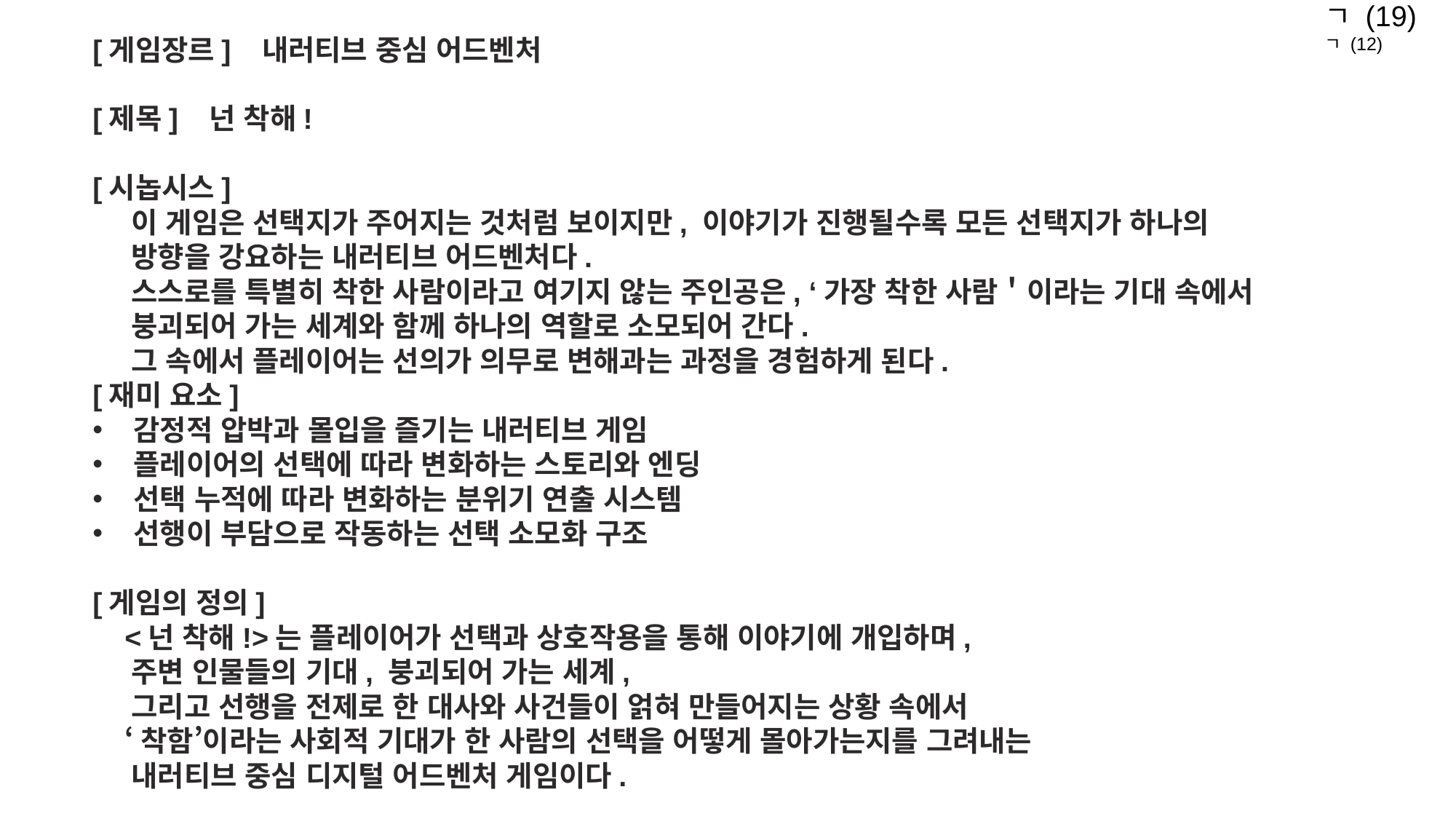

글자 크기
ㄱ (35)
ㄱ (19)
ㄱ (12)
[강의에서 배운 내용을 바탕으로 작업 중인 페이지]
[게임장르]   내러티브 중심 어드벤처

[제목]   넌 착해!

[시놉시스]
    이 게임은 선택지가 주어지는 것처럼 보이지만, 이야기가 진행될수록 모든 선택지가 하나의
    방향을 강요하는 내러티브 어드벤처다.
    스스로를 특별히 착한 사람이라고 여기지 않는 주인공은, ‘가장 착한 사람＇이라는 기대 속에서
    붕괴되어 가는 세계와 함께 하나의 역할로 소모되어 간다.
    그 속에서 플레이어는 선의가 의무로 변해과는 과정을 경험하게 된다.
[재미 요소]
감정적 압박과 몰입을 즐기는 내러티브 게임
플레이어의 선택에 따라 변화하는 스토리와 엔딩
선택 누적에 따라 변화하는 분위기 연출 시스템
선행이 부담으로 작동하는 선택 소모화 구조

[게임의 정의]
    <넌 착해!>는 플레이어가 선택과 상호작용을 통해 이야기에 개입하며,
    주변 인물들의 기대, 붕괴되어 가는 세계,
    그리고 선행을 전제로 한 대사와 사건들이 얽혀 만들어지는 상황 속에서
    ‘착함’이라는 사회적 기대가 한 사람의 선택을 어떻게 몰아가는지를 그려내는
    내러티브 중심 디지털 어드벤처 게임이다.

기획수업1 - 1.13.화